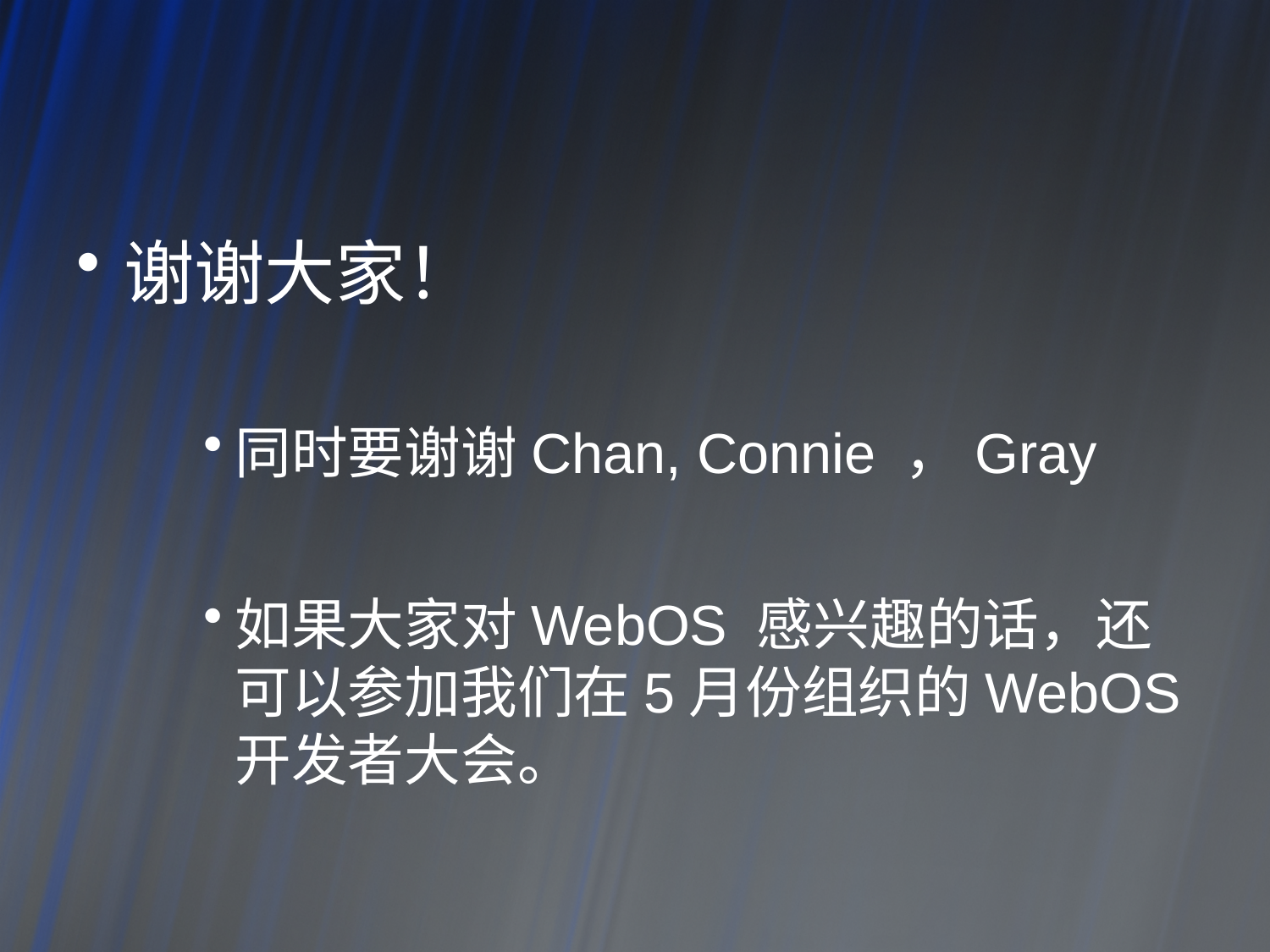

谢谢大家！

同时要谢谢Chan, Connie ，Gray

如果大家对WebOS 感兴趣的话，还可以参加我们在5月份组织的WebOS开发者大会。